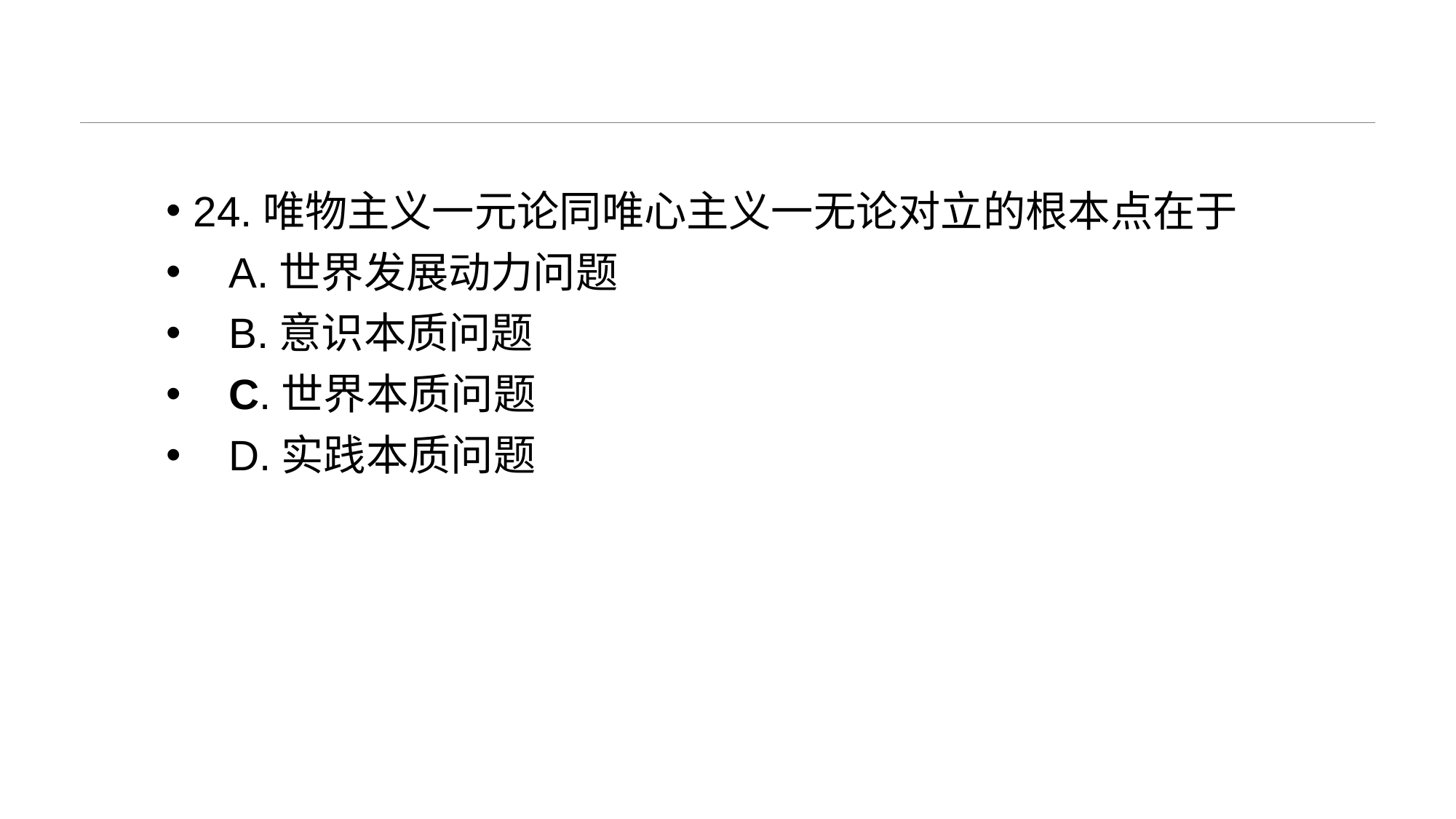

#
24.唯物主义一元论同唯心主义一无论对立的根本点在于
   A.世界发展动力问题
   B.意识本质问题
   C.世界本质问题
   D.实践本质问题